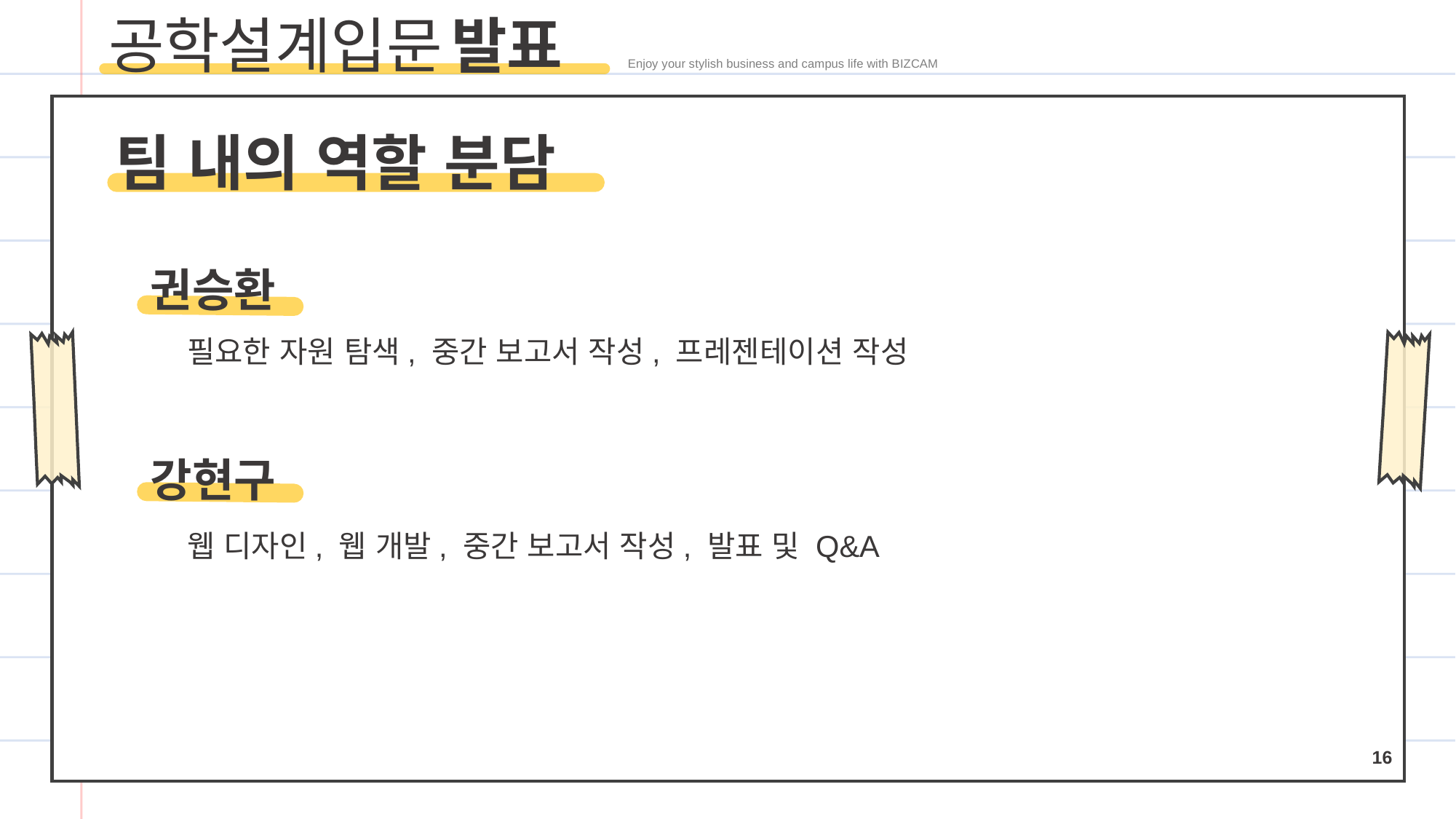

공학설계입문  발표   Enjoy your stylish business and campus life with BIZCAM

팀 내의 역할 분담
권승환
필요한 자원 탐색, 중간 보고서 작성, 프레젠테이션 작성

강현구
웹 디자인, 웹 개발, 중간 보고서 작성, 발표 및 Q&A
16